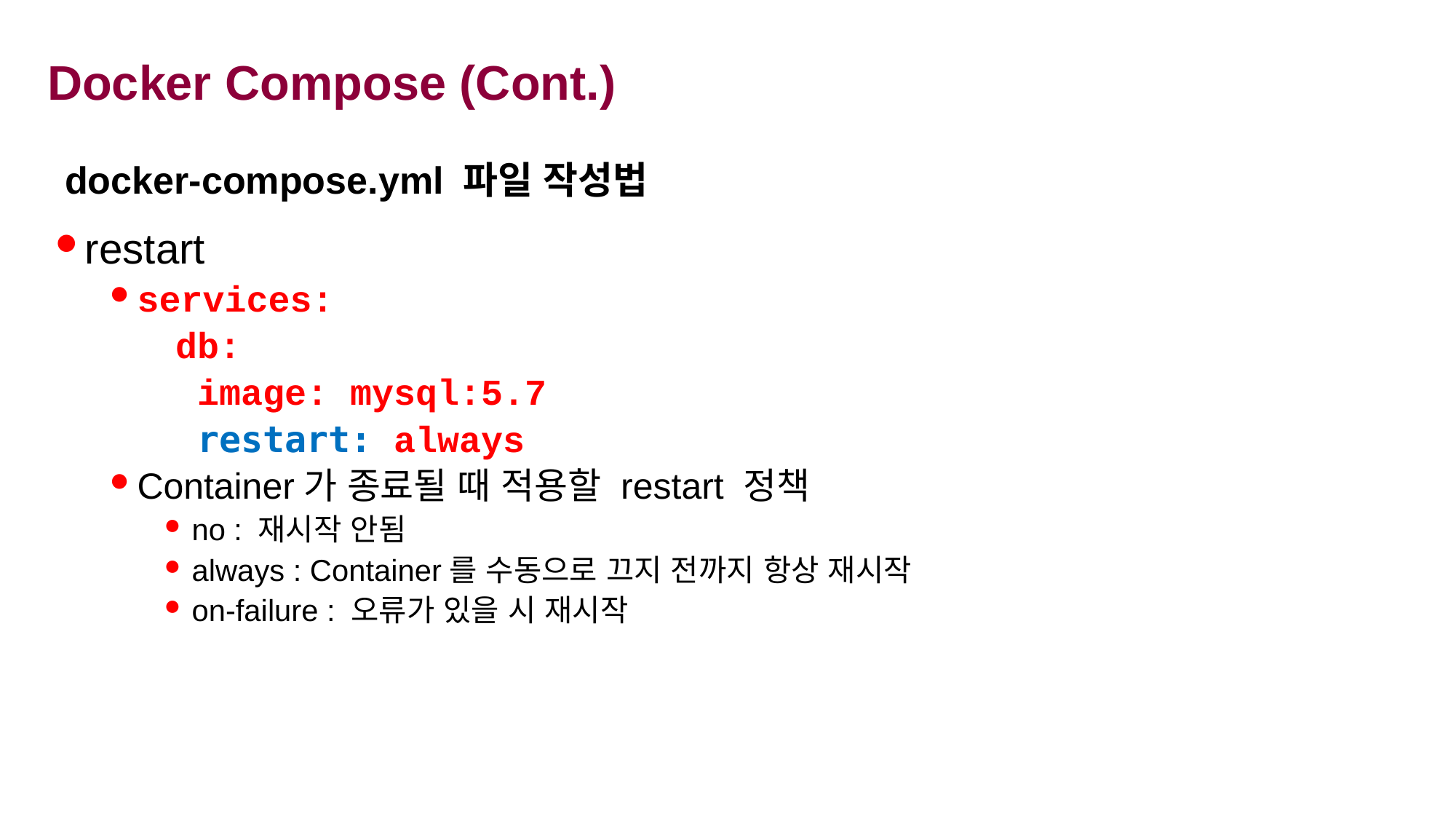

# Docker Compose (Cont.)
docker-compose.yml 파일 작성법
restart
services:
   db:
    image: mysql:5.7
    restart: always
Container가 종료될 때 적용할 restart 정책
no : 재시작 안됨
always : Container를 수동으로 끄지 전까지 항상 재시작
on-failure : 오류가 있을 시 재시작